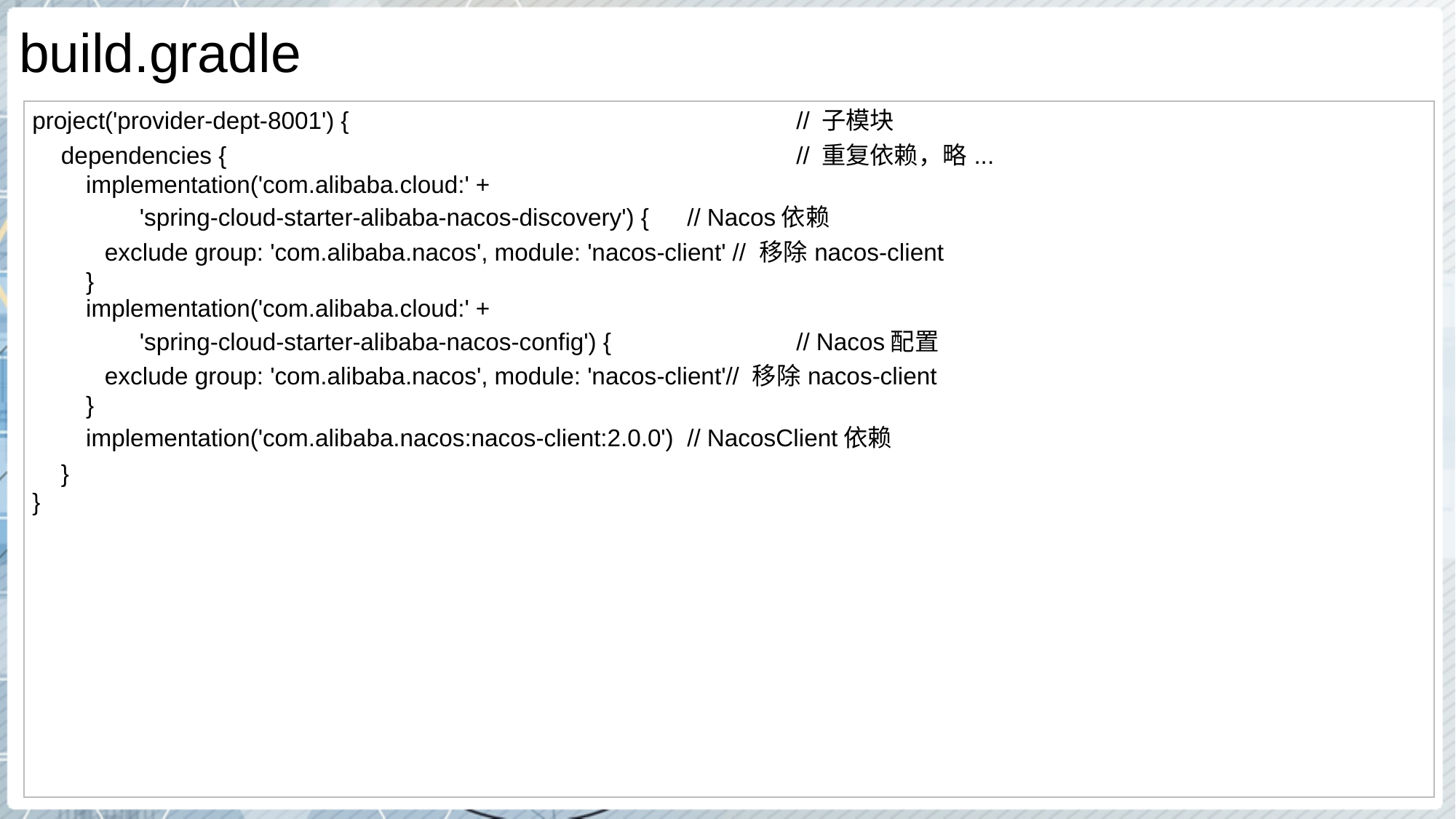

# build.gradle
| project('provider-dept-8001') { // 子模块 dependencies { // 重复依赖，略... implementation('com.alibaba.cloud:' + 'spring-cloud-starter-alibaba-nacos-discovery') { // Nacos依赖 exclude group: 'com.alibaba.nacos', module: 'nacos-client' // 移除nacos-client } implementation('com.alibaba.cloud:' + 'spring-cloud-starter-alibaba-nacos-config') { // Nacos配置 exclude group: 'com.alibaba.nacos', module: 'nacos-client'// 移除nacos-client } implementation('com.alibaba.nacos:nacos-client:2.0.0') // NacosClient依赖 } } |
| --- |